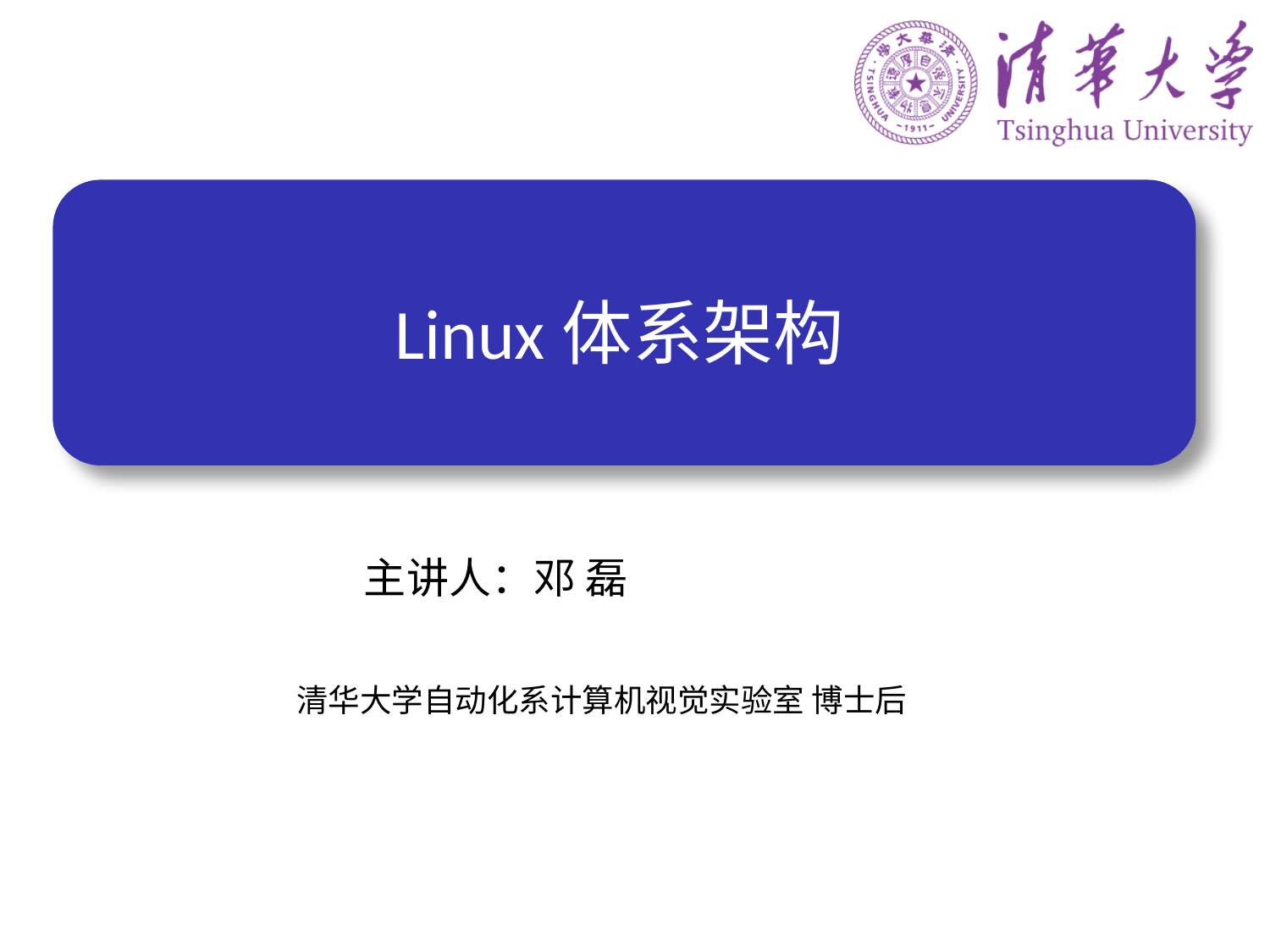

# Linux体系架构
        主讲人：邓 磊

清华大学自动化系计算机视觉实验室 博士后方向：计算机视觉